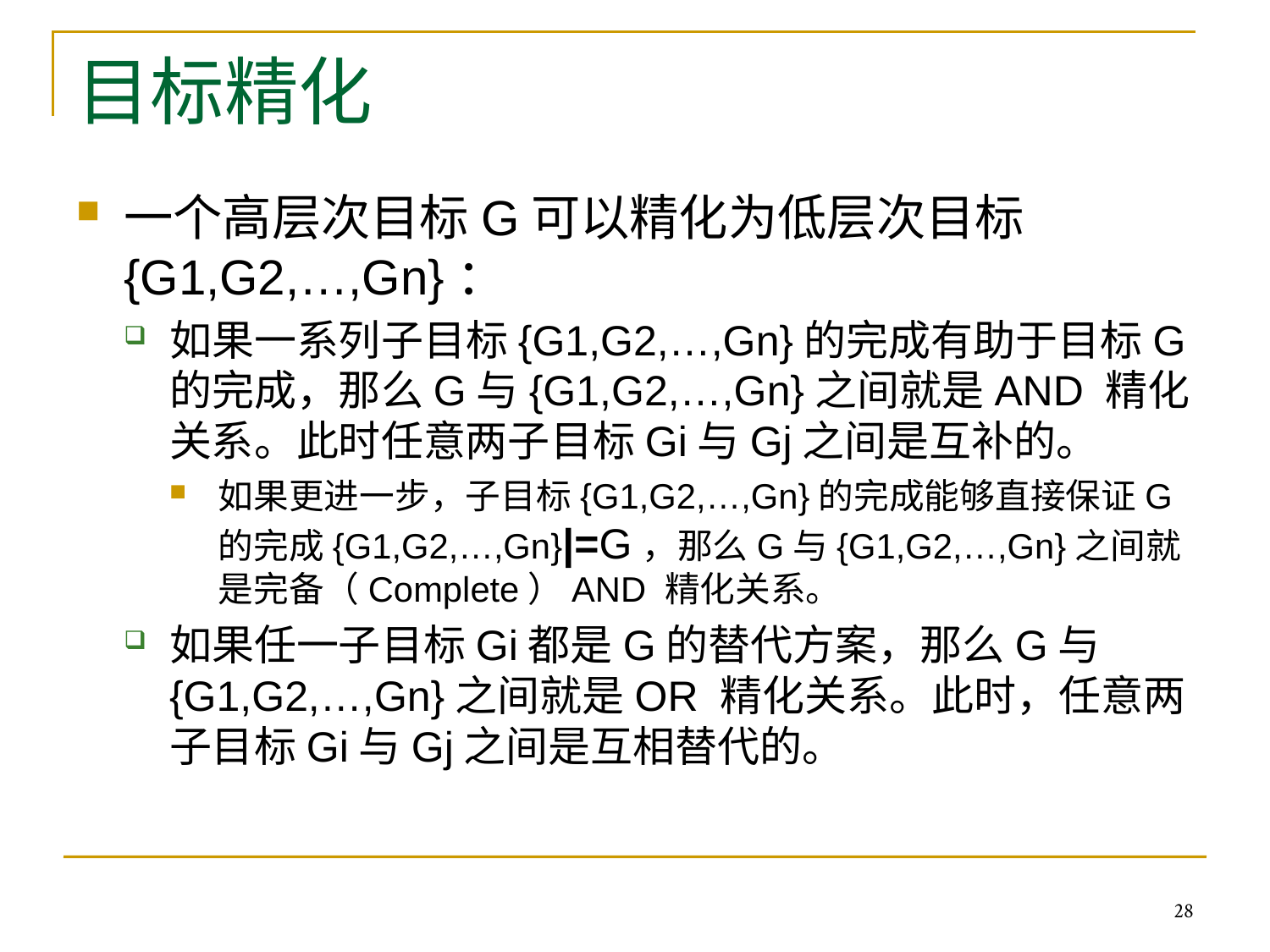

# 目标精化
一个高层次目标G可以精化为低层次目标{G1,G2,…,Gn}：
如果一系列子目标{G1,G2,…,Gn}的完成有助于目标G的完成，那么G与{G1,G2,…,Gn}之间就是AND 精化关系。此时任意两子目标Gi与Gj之间是互补的。
如果更进一步，子目标{G1,G2,…,Gn}的完成能够直接保证G的完成{G1,G2,…,Gn}|=G，那么G与{G1,G2,…,Gn}之间就是完备（Complete）AND 精化关系。
如果任一子目标Gi都是G的替代方案，那么G与{G1,G2,…,Gn}之间就是OR 精化关系。此时，任意两子目标Gi与Gj之间是互相替代的。

28